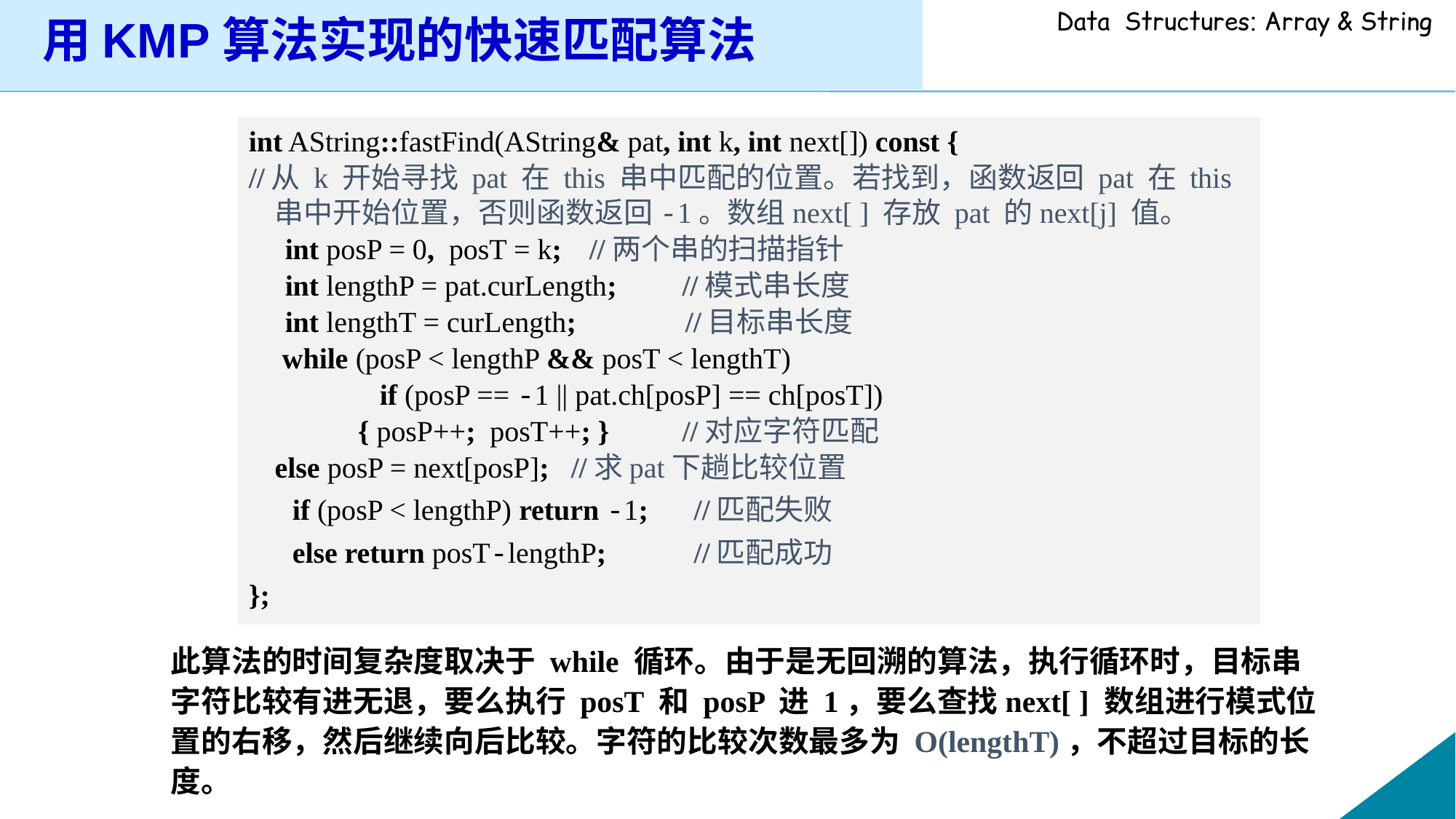

# 用KMP算法实现的快速匹配算法
int AString::fastFind(AString& pat, int k, int next[]) const {
//从 k 开始寻找 pat 在 this 串中匹配的位置。若找到，函数返回 pat 在 this 串中开始位置，否则函数返回-1。数组next[ ] 存放 pat 的next[j] 值。
     int posP = 0,  posT = k;	//两个串的扫描指针
     int lengthP = pat.curLength;         //模式串长度
     int lengthT = curLength;               //目标串长度
 	 while (posP < lengthP && posT < lengthT)
 	      	if (posP == -1 || pat.ch[posP] == ch[posT])
               { posP++;  posT++; }          //对应字符匹配
		else posP = next[posP];   //求pat下趟比较位置
      if (posP < lengthP) return -1;	//匹配失败
      else return posT-lengthP;		//匹配成功
};

此算法的时间复杂度取决于 while 循环。由于是无回溯的算法，执行循环时，目标串字符比较有进无退，要么执行 posT 和 posP 进 1，要么查找next[ ] 数组进行模式位置的右移，然后继续向后比较。字符的比较次数最多为 O(lengthT)，不超过目标的长度。